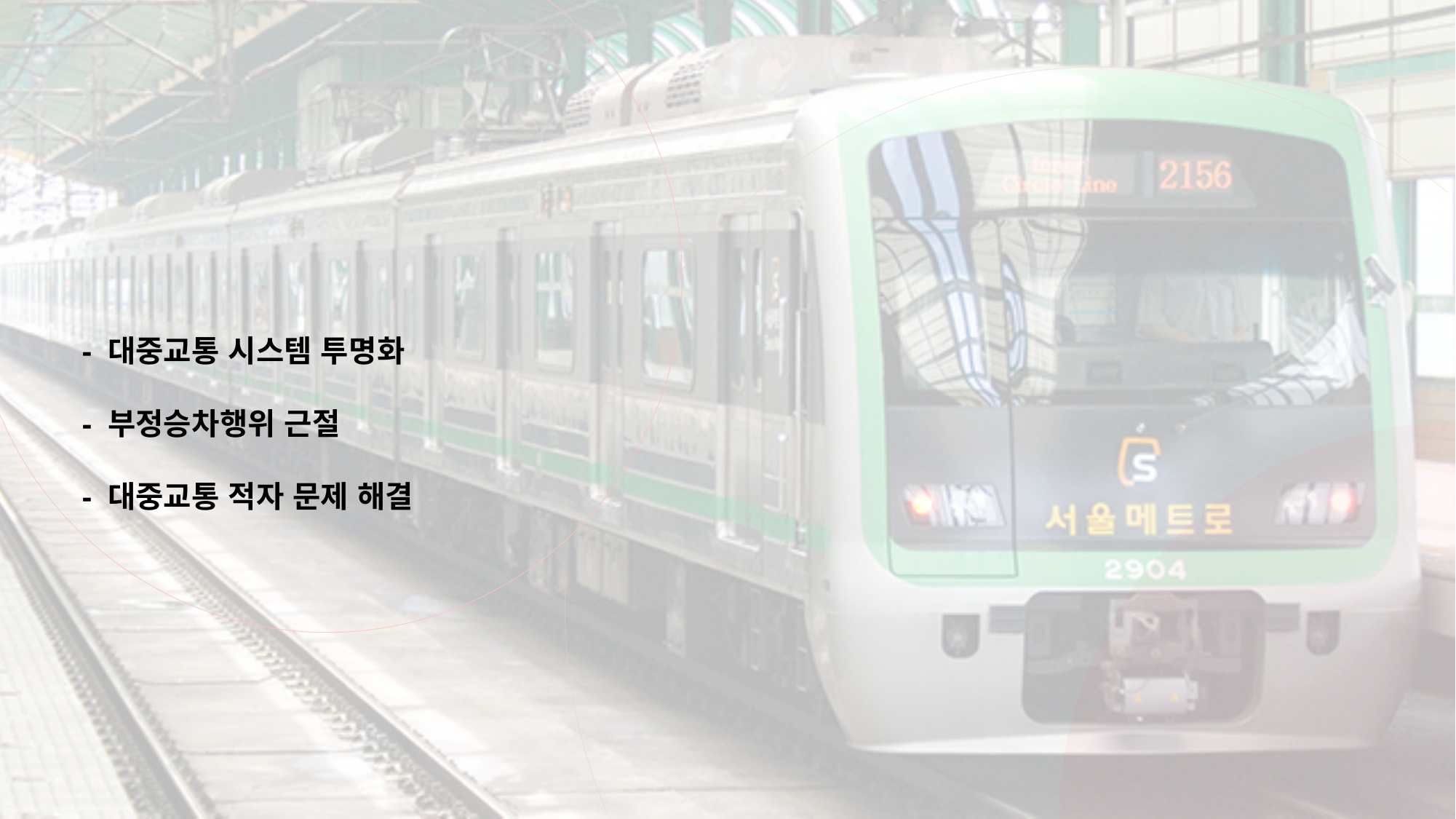

- 대중교통 시스템 투명화

- 부정승차행위 근절

- 대중교통 적자 문제 해결